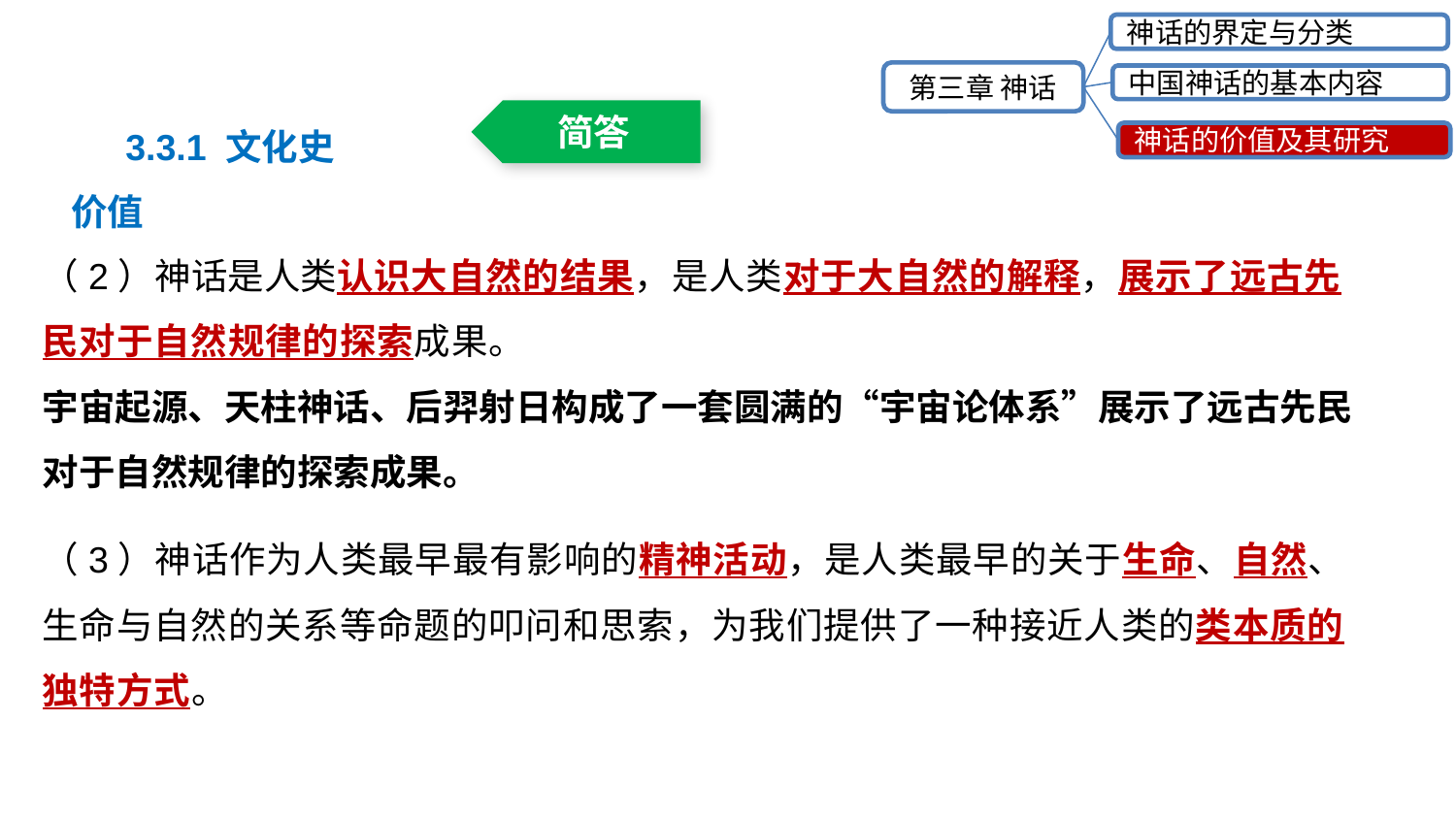

神话的界定与分类
第三章 神话
中国神话的基本内容
神话的价值及其研究
3.3.1 文化史价值
简答
（2）神话是人类认识大自然的结果，是人类对于大自然的解释，展示了远古先民对于自然规律的探索成果。
宇宙起源、天柱神话、后羿射日构成了一套圆满的“宇宙论体系”展示了远古先民对于自然规律的探索成果。
（3）神话作为人类最早最有影响的精神活动，是人类最早的关于生命、自然、生命与自然的关系等命题的叩问和思索，为我们提供了一种接近人类的类本质的独特方式。